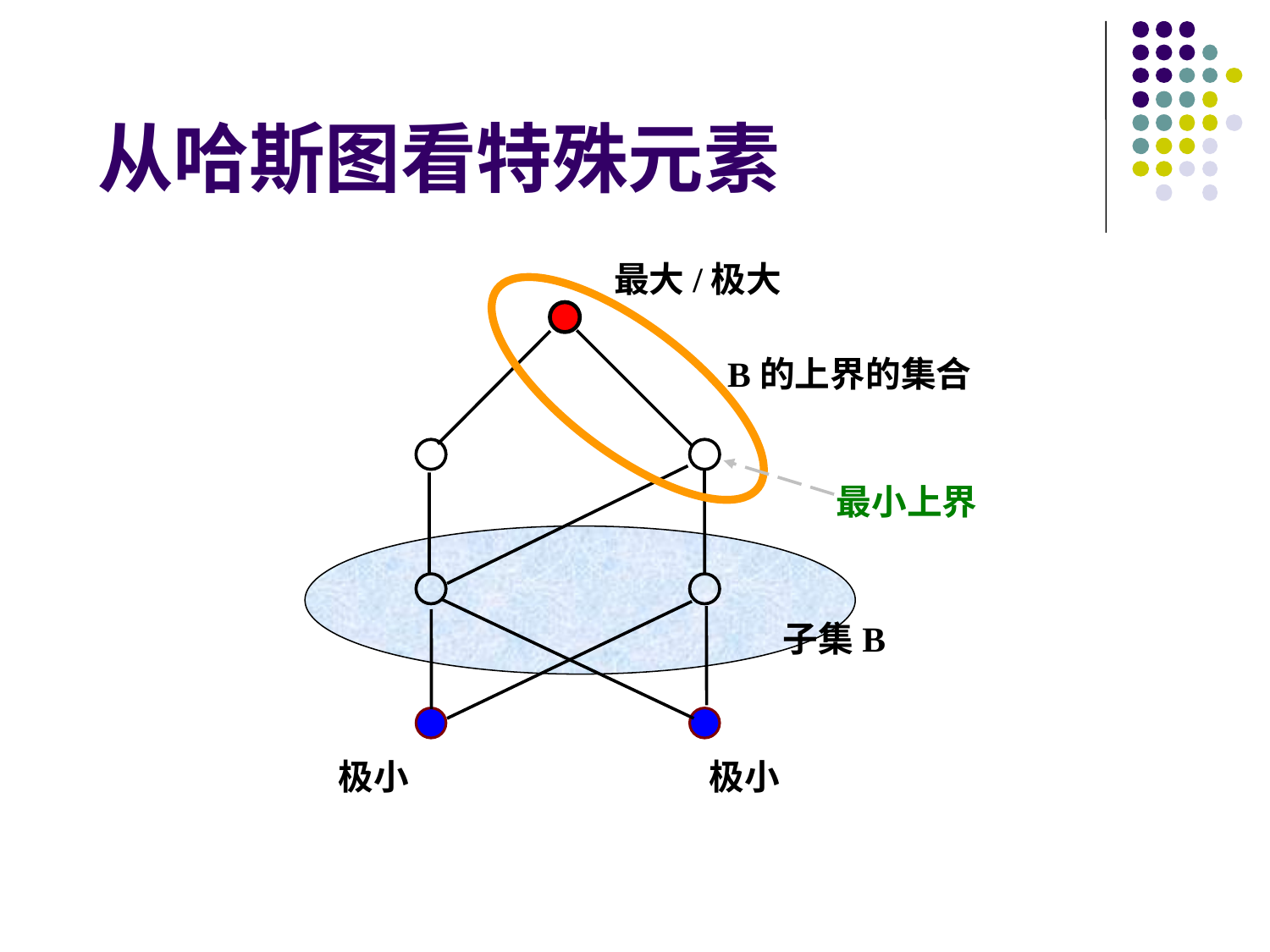

# 从哈斯图看特殊元素
最大/极大

B的上界的集合

最小上界

子集B

极小
极小